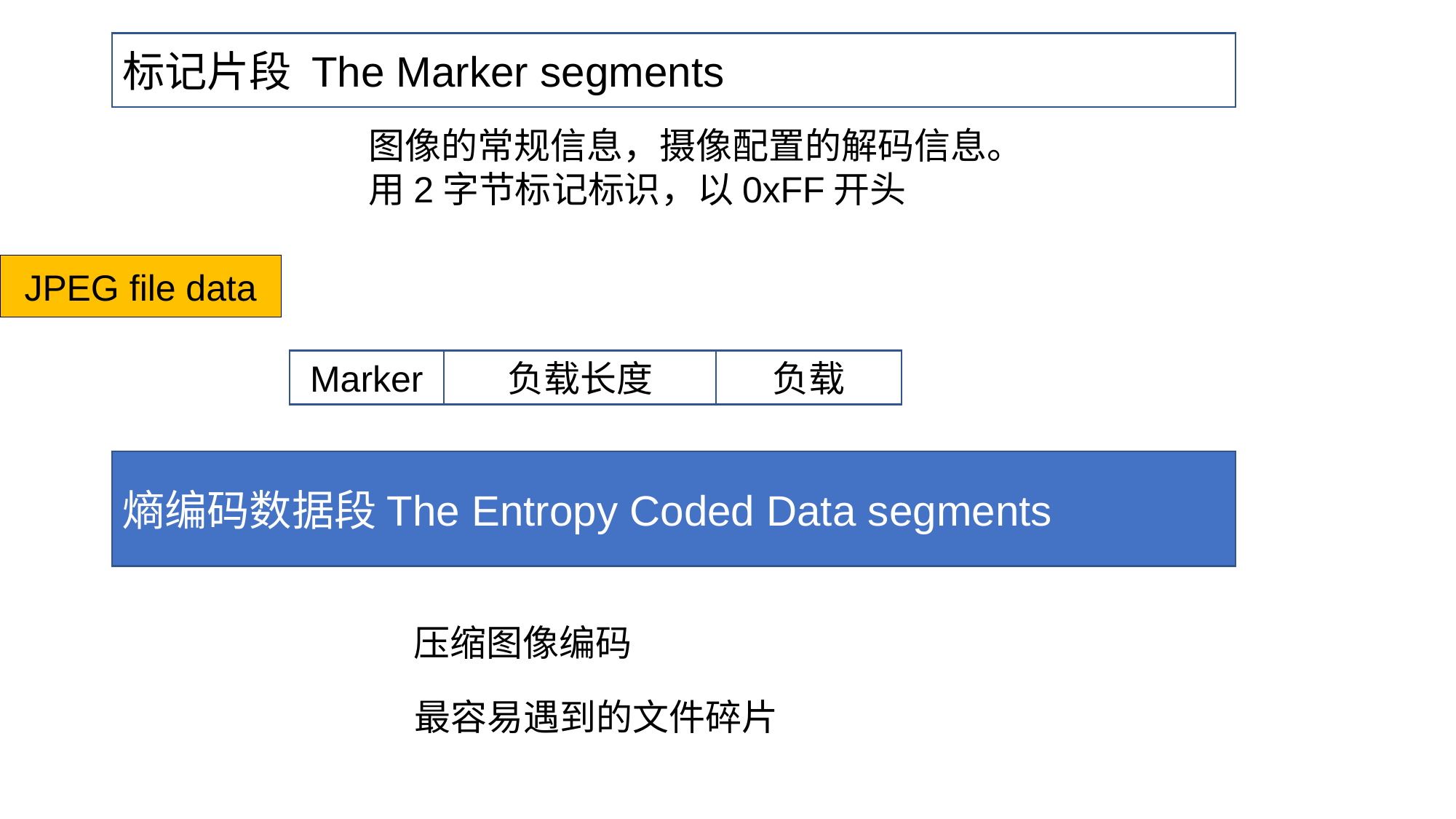

标记片段 The Marker segments
图像的常规信息，摄像配置的解码信息。
用2字节标记标识，以0xFF开头
JPEG file data
Marker
负载长度
负载
熵编码数据段The Entropy Coded Data segments
压缩图像编码
最容易遇到的文件碎片